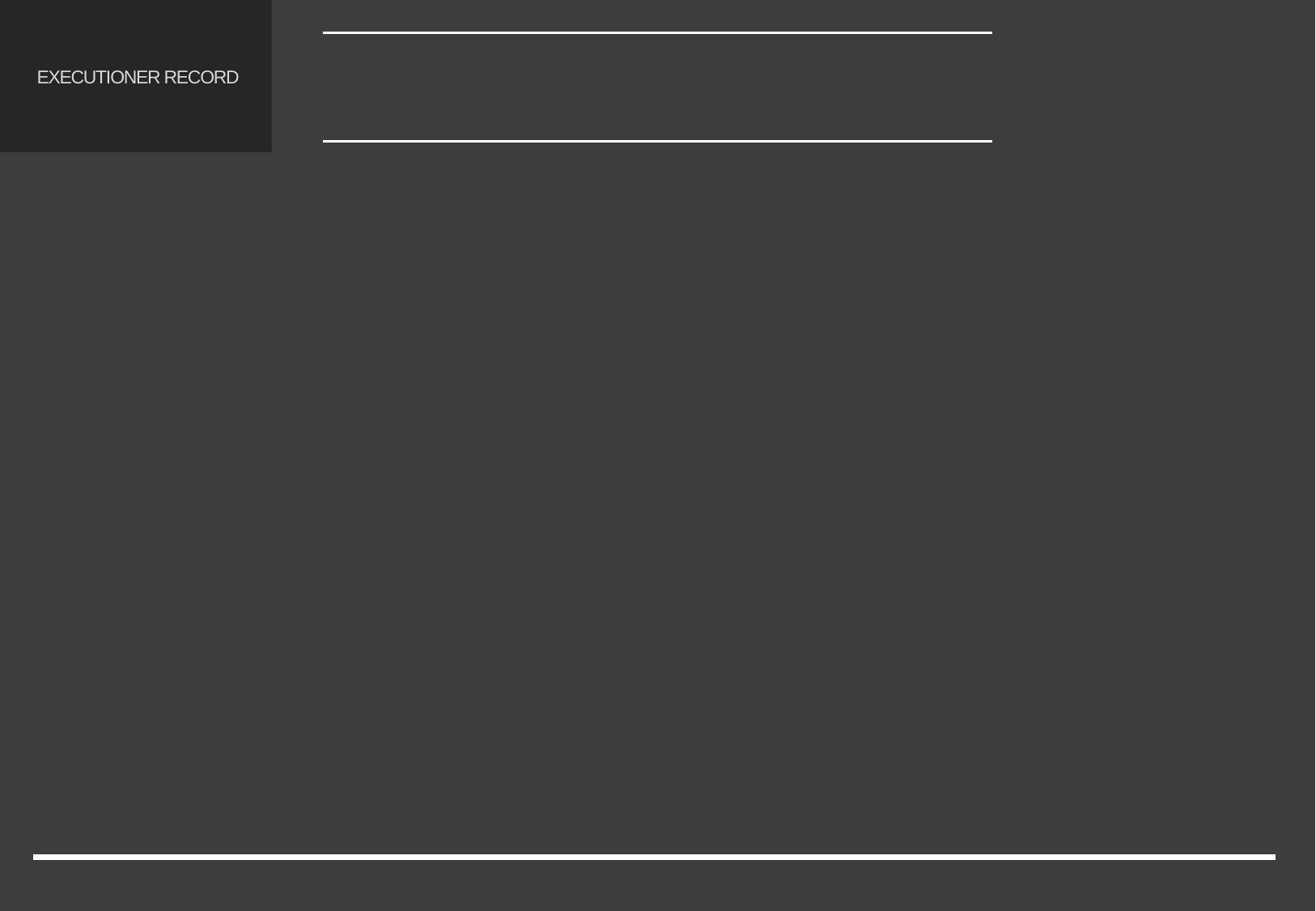

기획 컨셉
1.3 유사 게임
# EXECUTIONER RECORD
고스트 러너와의 차이점
고스트 러너와 다르게 무기 종류가 다르다.

무기 종류에 맞게 액션의 연출이 다르다.

무기 종류에 따라 속도감이 고스트 러너보다 느리거나 빠르다.
    더 정교한 컨트롤이나 정확한 판단을 요구할 수도 있다.

6/68